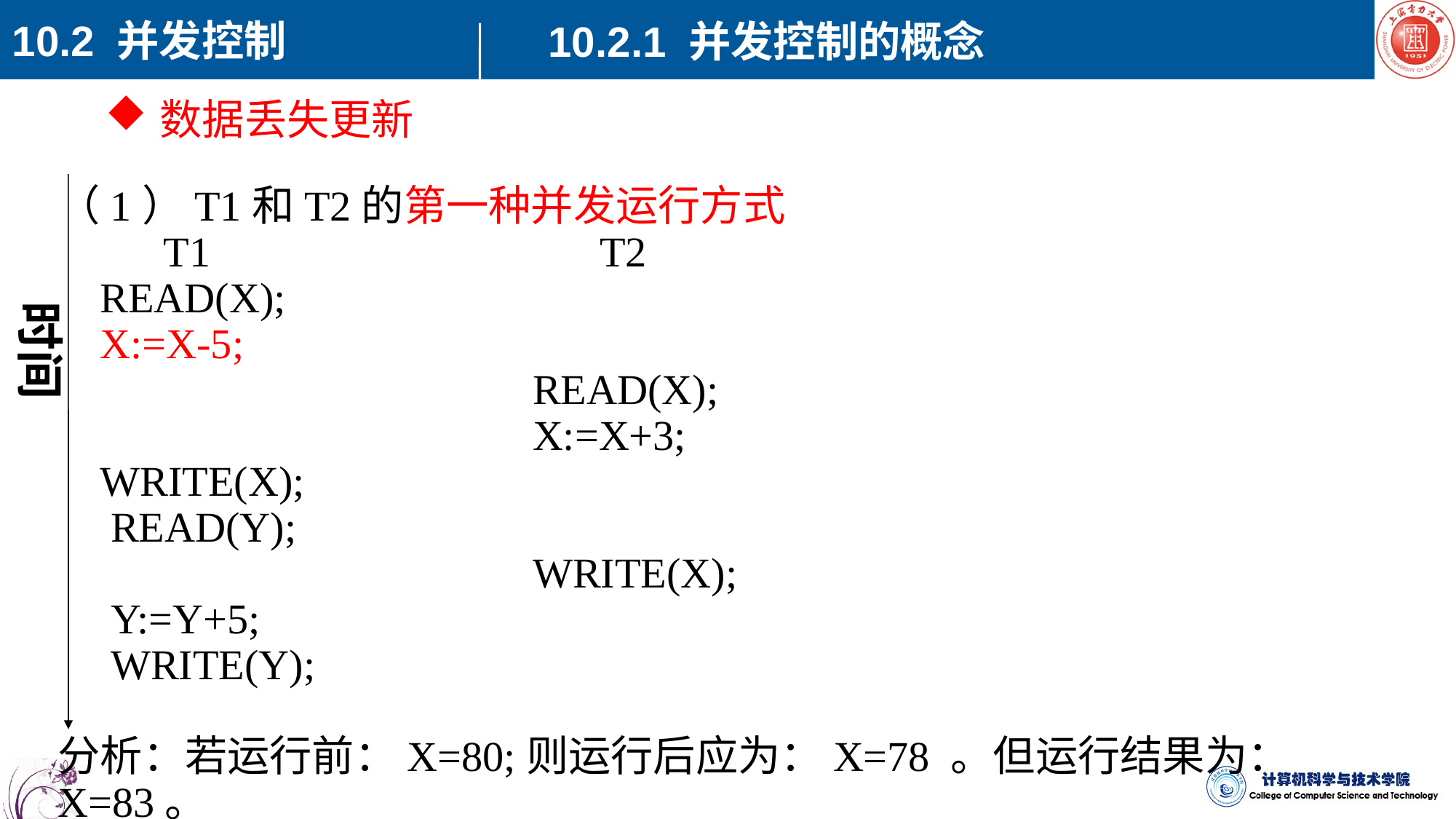

10.2 并发控制
10.2.1 并发控制的概念
数据丢失更新

（1）T1和T2的第一种并发运行方式
          T1                                     T2
    READ(X);
    X:=X-5;
                                             READ(X);
                                             X:=X+3;
    WRITE(X);
     READ(Y);
                                             WRITE(X);
     Y:=Y+5;
     WRITE(Y);

分析：若运行前：X=80;则运行后应为：X=78 。但运行结果为：X=83。
时间